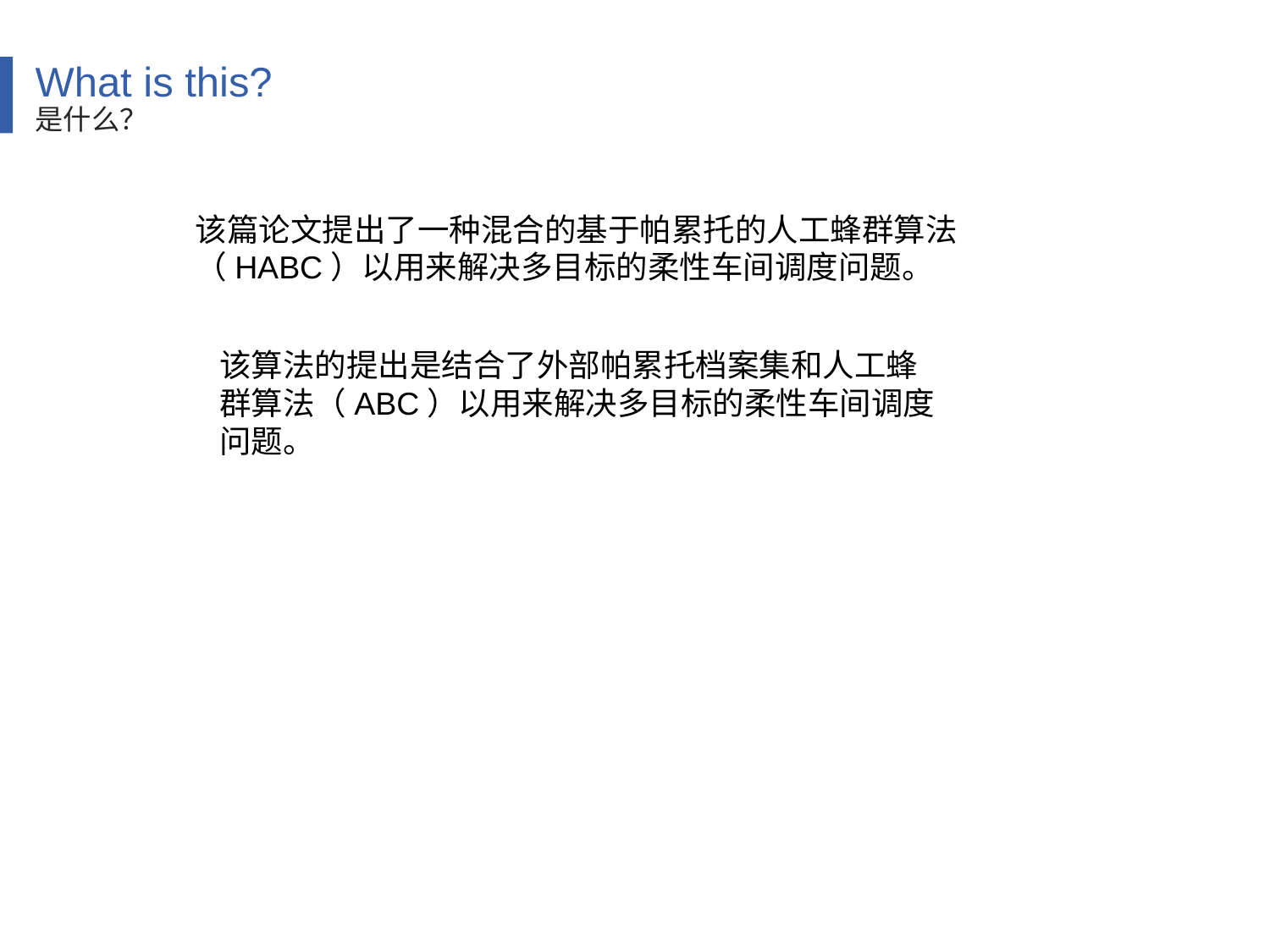

What is this?
是什么？
该篇论文提出了一种混合的基于帕累托的人工蜂群算法（HABC）以用来解决多目标的柔性车间调度问题。
该算法的提出是结合了外部帕累托档案集和人工蜂群算法（ABC）以用来解决多目标的柔性车间调度问题。